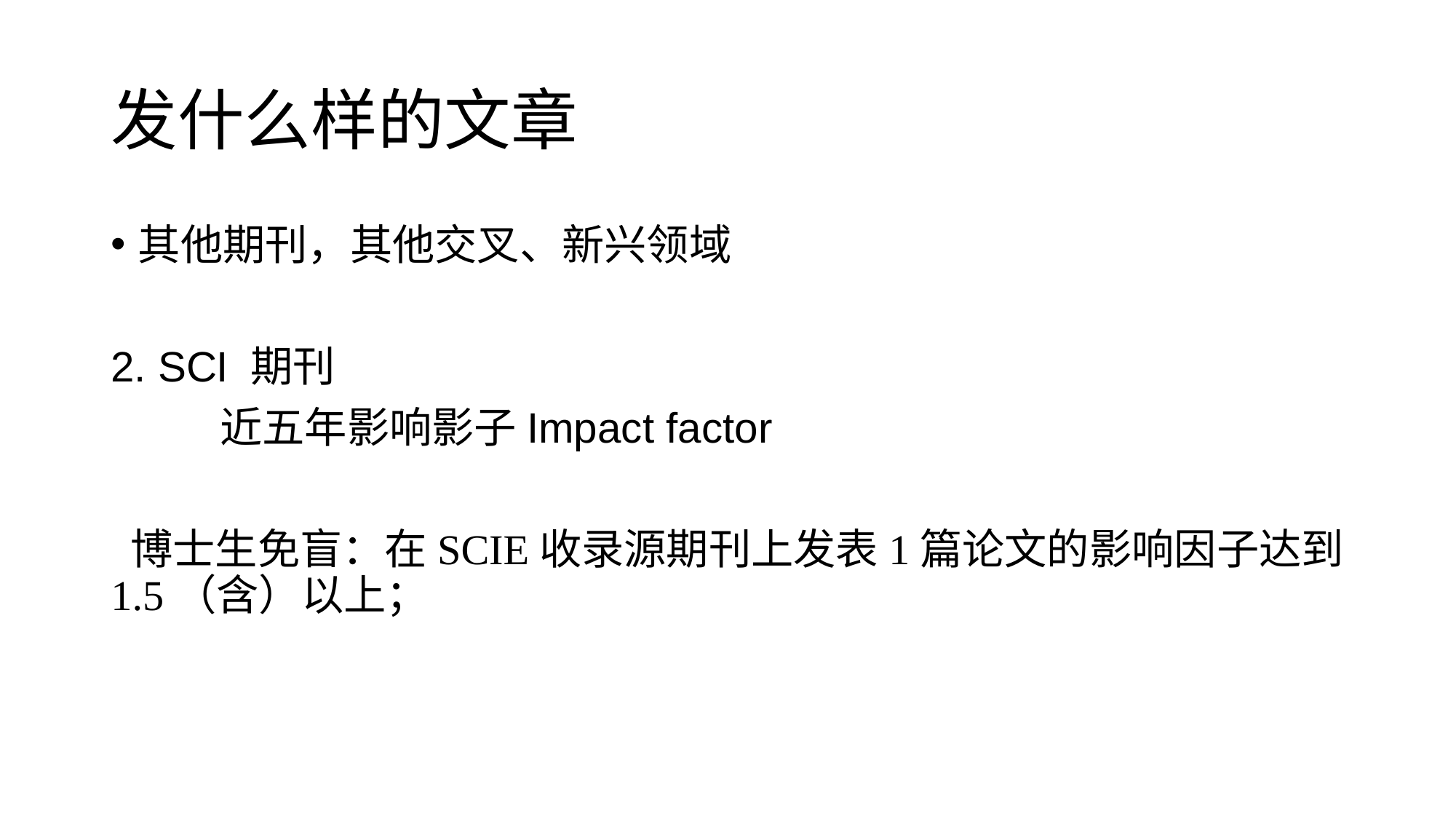

# 发什么样的文章
其他期刊，其他交叉、新兴领域

2. SCI 期刊
	近五年影响影子Impact factor

 博士生免盲：在SCIE收录源期刊上发表1篇论文的影响因子达到1.5（含）以上；